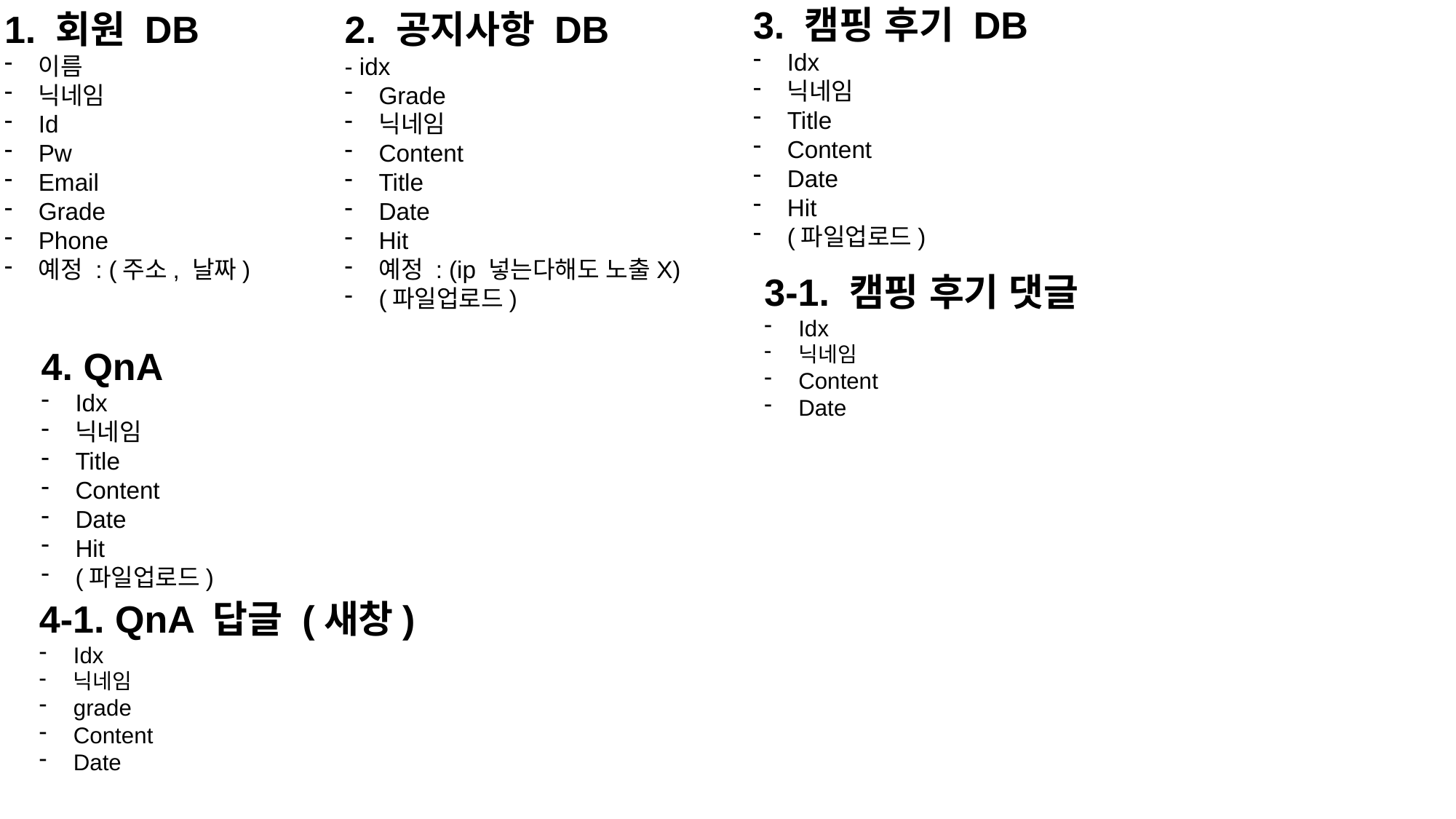

1. 회원 DB
이름
닉네임
Id
Pw
Email
Grade
Phone
예정 : (주소, 날짜)
2. 공지사항 DB
- idx
Grade
닉네임
Content
Title
Date
Hit
예정 : (ip 넣는다해도 노출X)
(파일업로드)
3. 캠핑 후기 DB
Idx
닉네임
Title
Content
Date
Hit
(파일업로드)
3-1. 캠핑 후기 댓글
Idx
닉네임
Content
Date
4. QnA
Idx
닉네임
Title
Content
Date
Hit
(파일업로드)

4-1. QnA 답글 (새창)
Idx
닉네임
grade
Content
Date